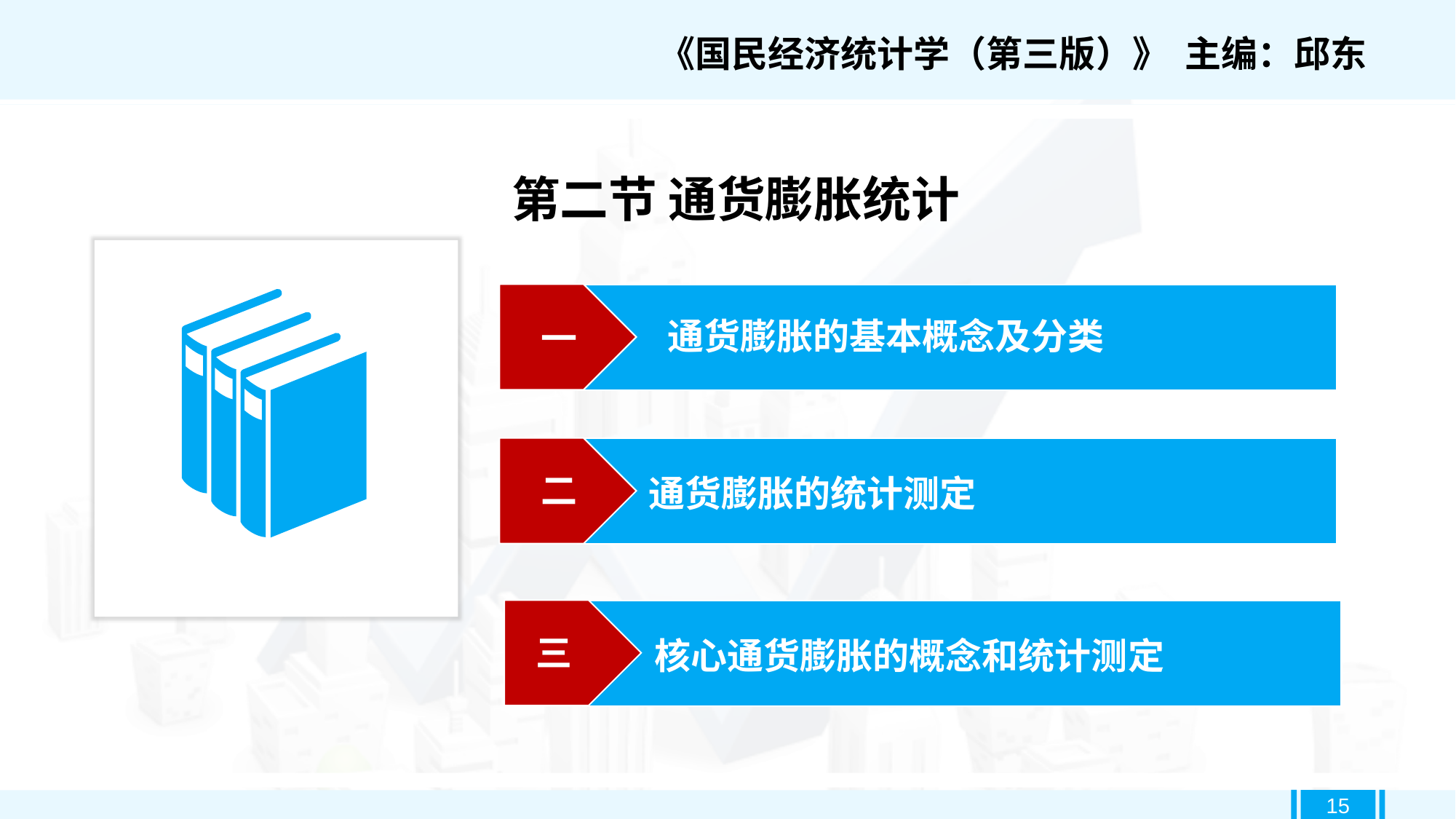

《国民经济统计学（第三版）》  主编：邱东
第二节 通货膨胀统计

一

通货膨胀的基本概念及分类

二

通货膨胀的统计测定

三

核心通货膨胀的概念和统计测定
15